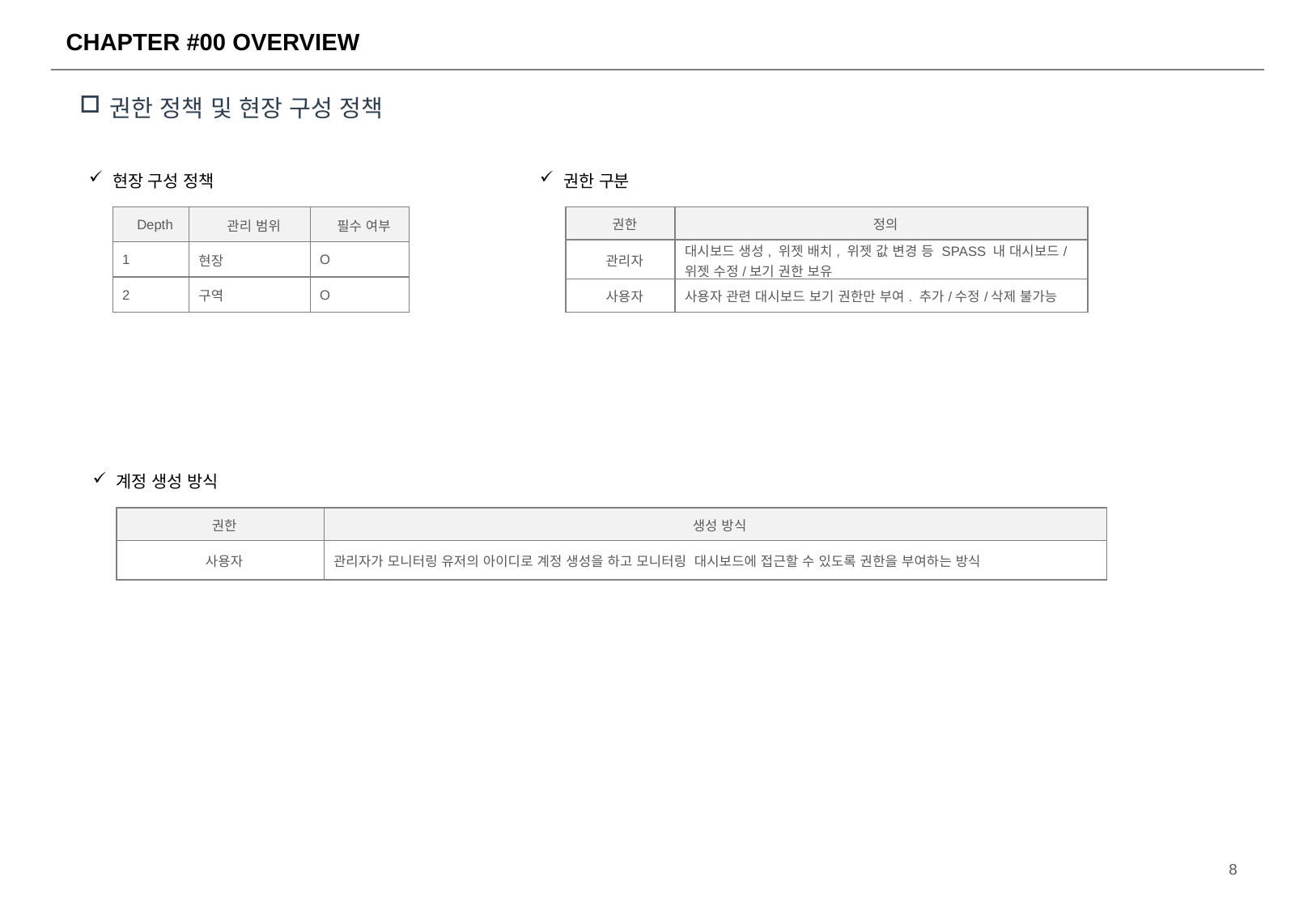

# CHAPTER #00 OVERVIEW
권한 정책 및 현장 구성 정책

현장 구성 정책
권한 구분
| Depth | 관리 범위 | 필수 여부 |
| --- | --- | --- |
| 1 | 현장 | O |
| 2 | 구역 | O |
| 권한 | 정의 |
| --- | --- |
| 관리자 | 대시보드 생성, 위젯 배치, 위젯 값 변경 등 SPASS 내 대시보드/위젯 수정/보기 권한 보유 |
| 사용자 | 사용자 관련 대시보드 보기 권한만 부여. 추가/수정/삭제 불가능 |
계정 생성 방식
| 권한 | 생성 방식 |
| --- | --- |
| 사용자 | 관리자가 모니터링 유저의 아이디로 계정 생성을 하고 모니터링 대시보드에 접근할 수 있도록 권한을 부여하는 방식 |
8